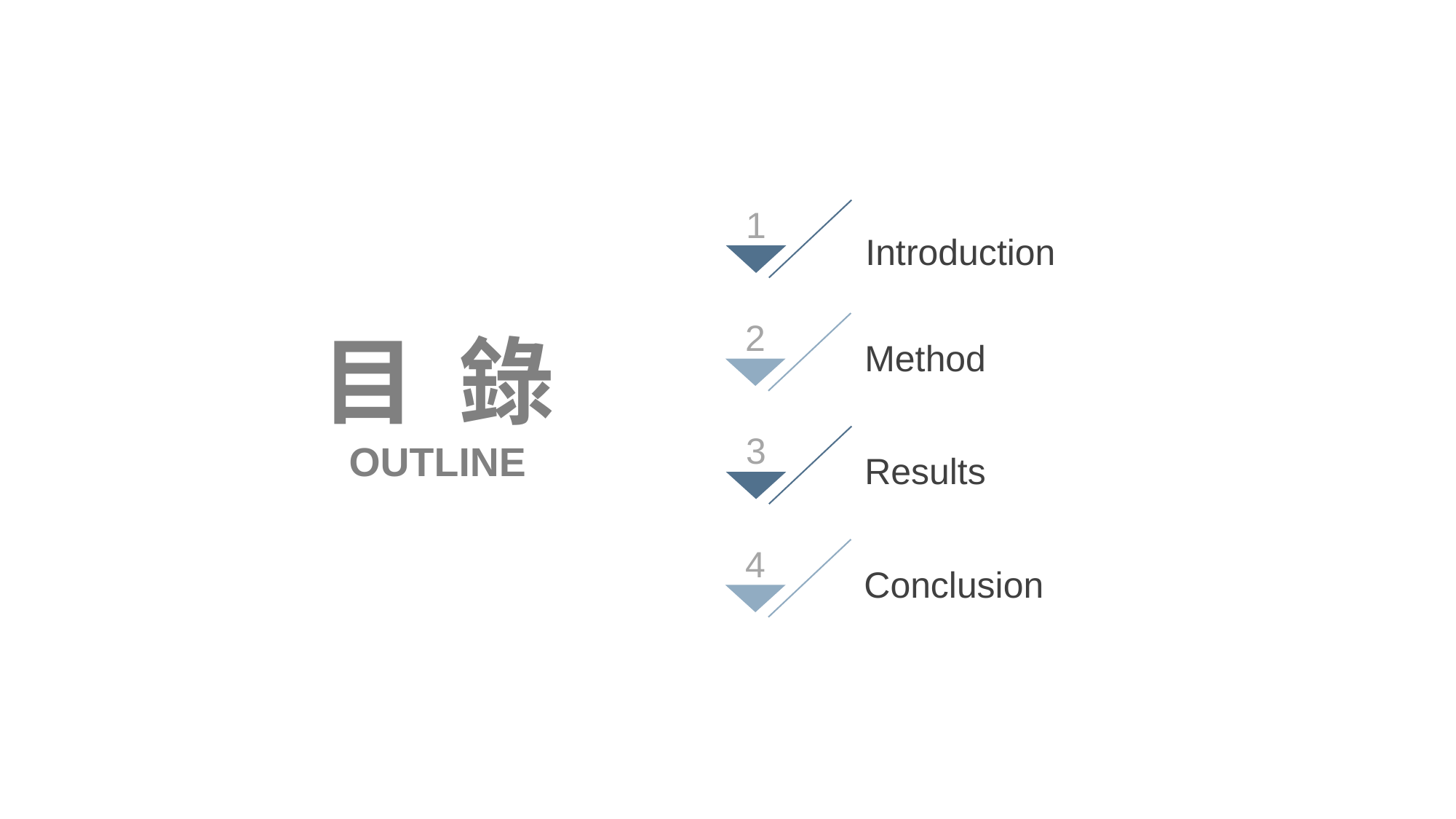

1

Introduction
2

Method
目  錄
3

Results
OUTLINE
4

Conclusion